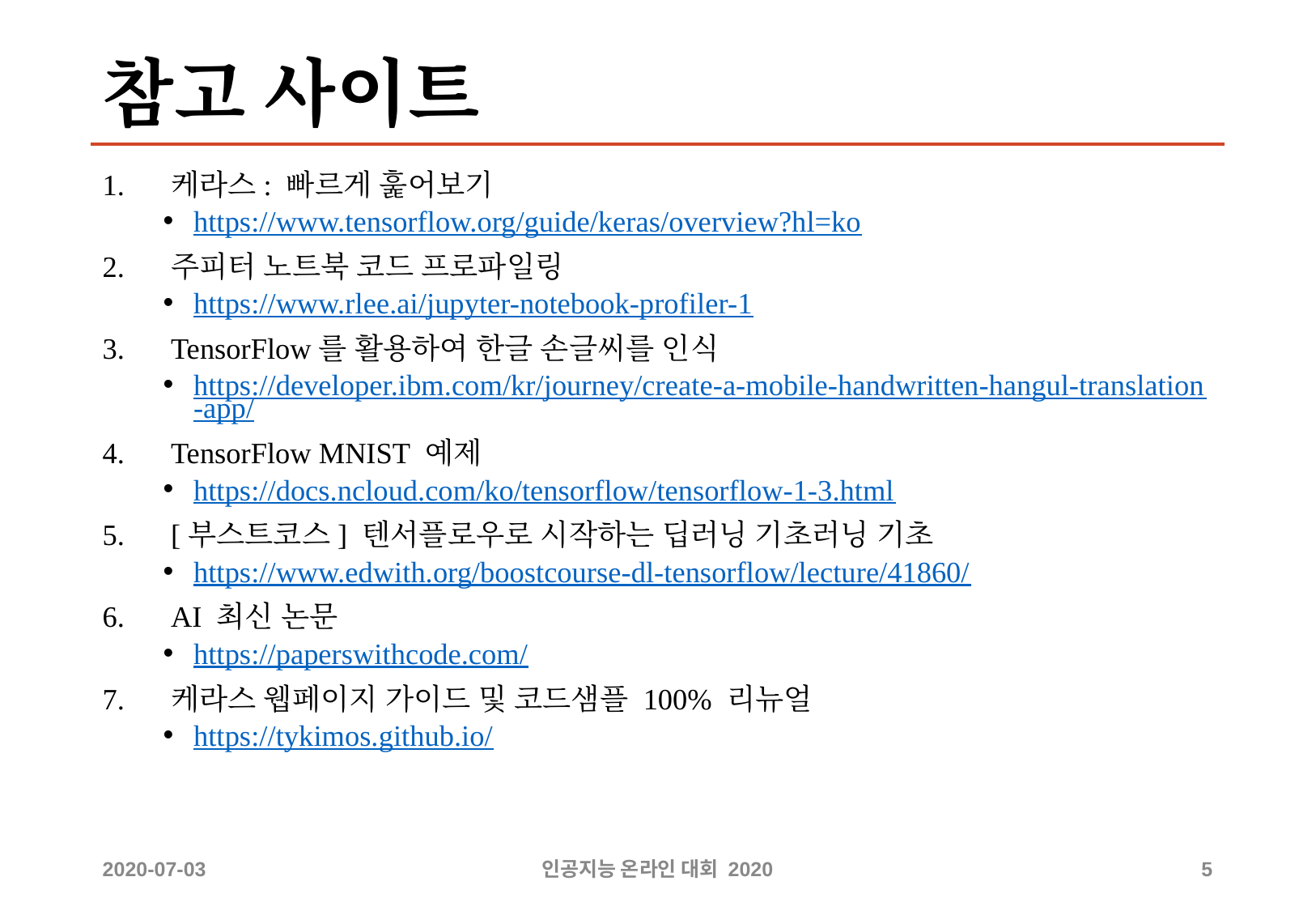

# 참고 사이트
케라스: 빠르게 훑어보기
https://www.tensorflow.org/guide/keras/overview?hl=ko
주피터 노트북 코드 프로파일링
https://www.rlee.ai/jupyter-notebook-profiler-1
TensorFlow를 활용하여 한글 손글씨를 인식
https://developer.ibm.com/kr/journey/create-a-mobile-handwritten-hangul-translation-app/
TensorFlow MNIST 예제
https://docs.ncloud.com/ko/tensorflow/tensorflow-1-3.html
[부스트코스] 텐서플로우로 시작하는 딥러닝 기초러닝 기초
https://www.edwith.org/boostcourse-dl-tensorflow/lecture/41860/
AI 최신 논문
https://paperswithcode.com/
케라스 웹페이지 가이드 및 코드샘플 100% 리뉴얼
https://tykimos.github.io/

2020-07-03
인공지능 온라인 대회 2020
5